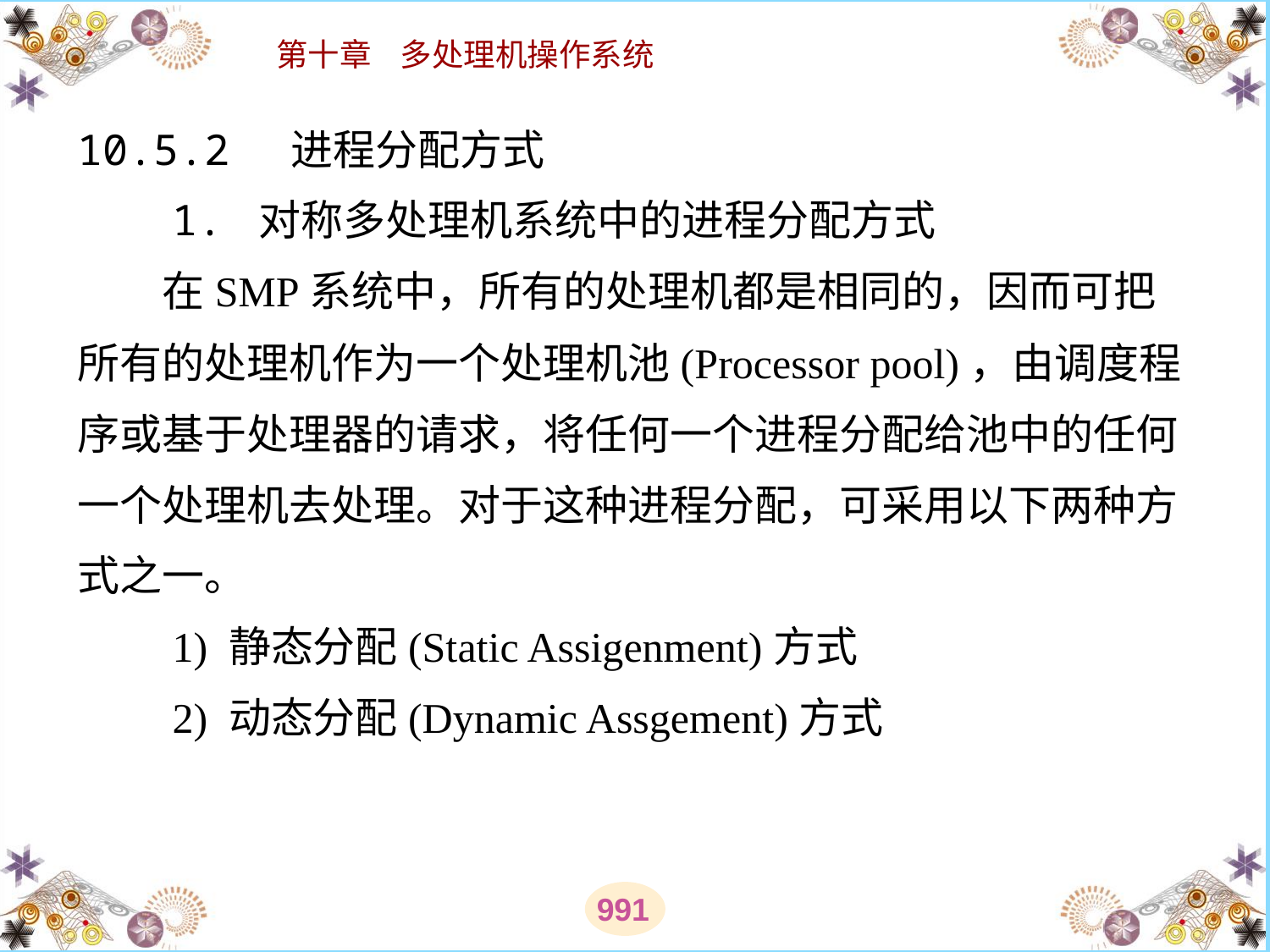

# 10.5.2  进程分配方式 　　1. 对称多处理机系统中的进程分配方式 　　在SMP系统中，所有的处理机都是相同的，因而可把所有的处理机作为一个处理机池(Processor pool)，由调度程序或基于处理器的请求，将任何一个进程分配给池中的任何一个处理机去处理。对于这种进程分配，可采用以下两种方式之一。 　　1) 静态分配(Static Assigenment)方式 　　2) 动态分配(Dynamic Assgement)方式